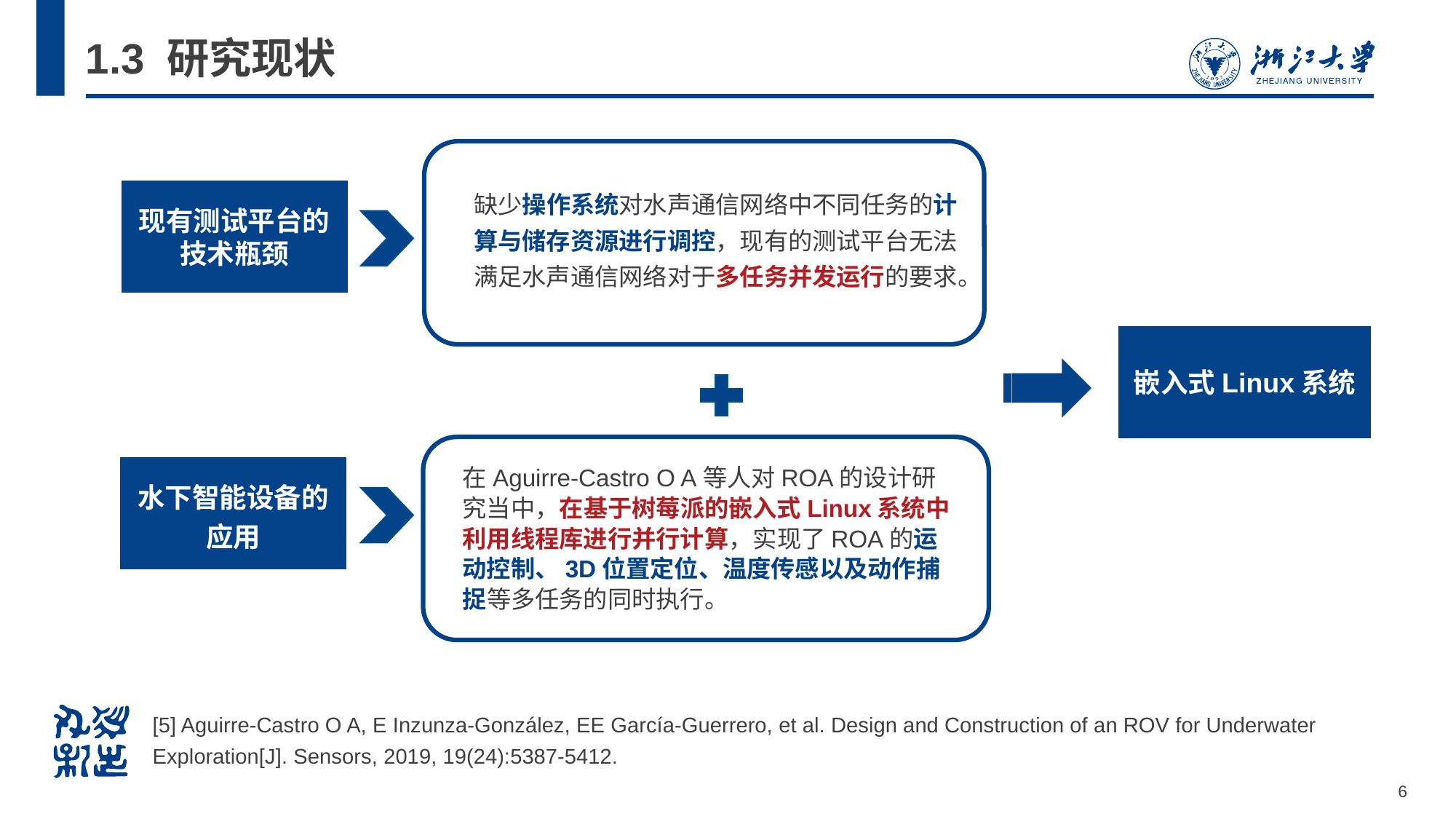

# 1.3 研究现状

缺少操作系统对水声通信网络中不同任务的计算与储存资源进行调控，现有的测试平台无法满足水声通信网络对于多任务并发运行的要求。
现有测试平台的技术瓶颈

嵌入式Linux系统

在Aguirre-Castro O A等人对ROA的设计研究当中，在基于树莓派的嵌入式Linux系统中利用线程库进行并行计算，实现了ROA的运动控制、3D位置定位、温度传感以及动作捕捉等多任务的同时执行。
水下智能设备的应用

[5] Aguirre-Castro O A, E Inzunza-González, EE García-Guerrero, et al. Design and Construction of an ROV for Underwater Exploration[J]. Sensors, 2019, 19(24):5387-5412.
6